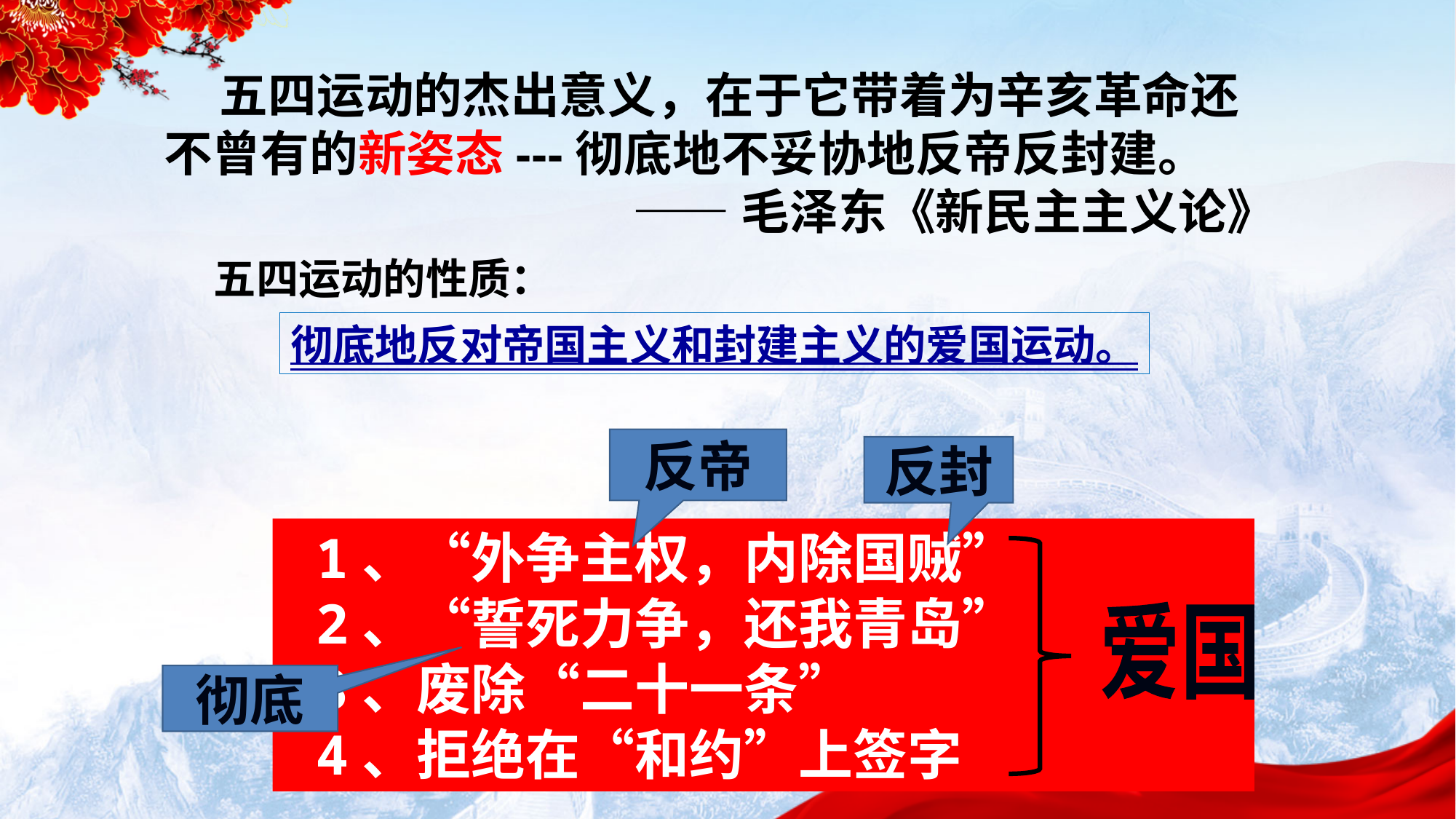

五四运动的杰出意义，在于它带着为辛亥革命还不曾有的新姿态---彻底地不妥协地反帝反封建。
——毛泽东《新民主主义论》
五四运动的性质：
彻底地反对帝国主义和封建主义的爱国运动。
反帝
反封
 1、“外争主权，内除国贼”
 2、“誓死力争，还我青岛”
 3、废除“二十一条”
 4、拒绝在“和约”上签字

爱国
彻底